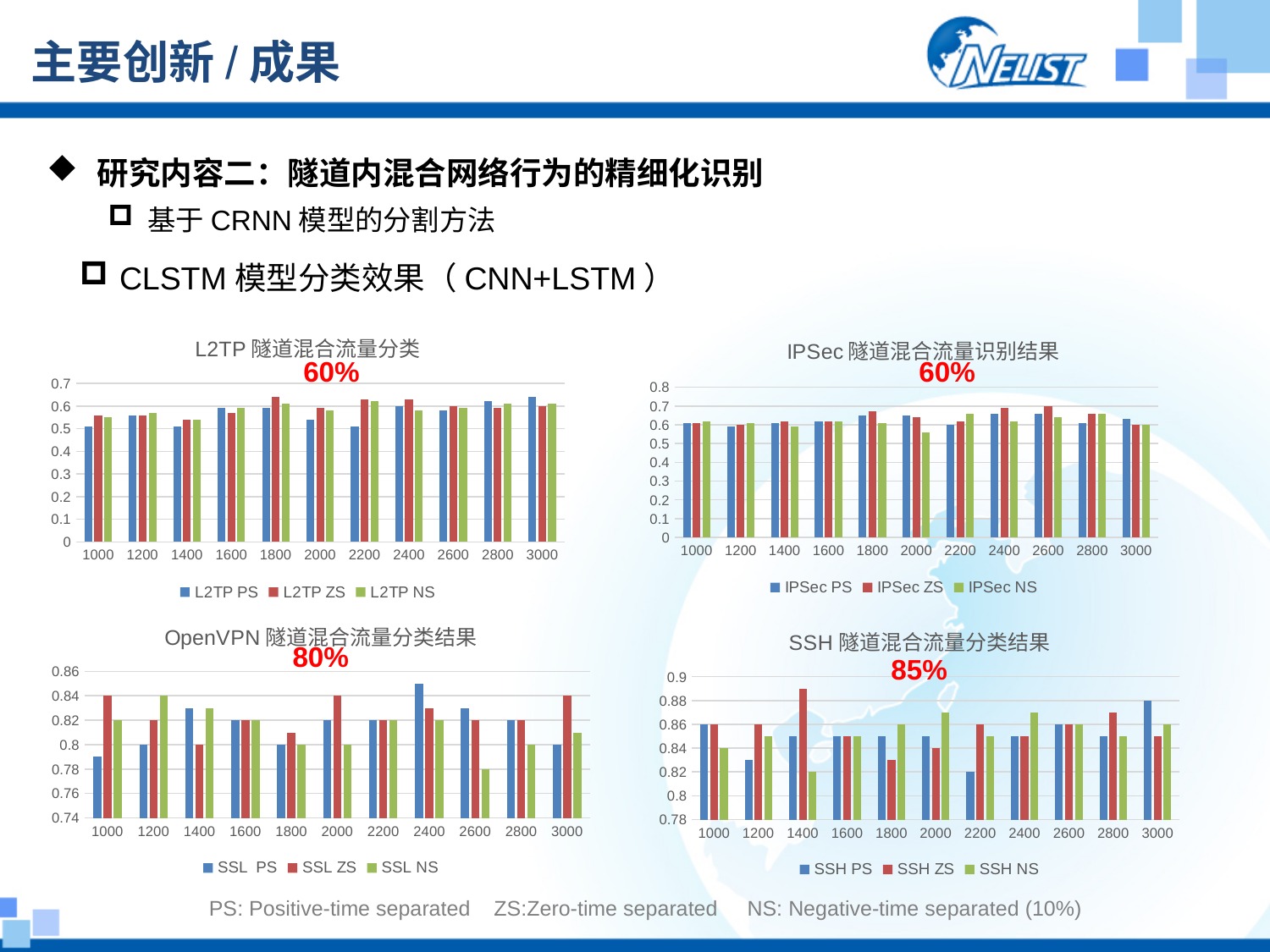

# 主要创新/成果
 研究内容二：隧道内混合网络行为的精细化识别
基于CRNN模型的分割方法
CLSTM模型分类效果（CNN+LSTM）

### Chart: L2TP隧道混合流量分类

| Category | L2TP PS | L2TP ZS | L2TP NS |
|---|---|---|---|
| 1000 | 0.51 | 0.56 | 0.55 |
| 1200 | 0.56 | 0.56 | 0.57 |
| 1400 | 0.51 | 0.54 | 0.54 |
| 1600 | 0.59 | 0.57 | 0.59 |
| 1800 | 0.59 | 0.64 | 0.61 |
| 2000 | 0.54 | 0.59 | 0.58 |
| 2200 | 0.51 | 0.63 | 0.62 |
| 2400 | 0.6 | 0.63 | 0.58 |
| 2600 | 0.58 | 0.6 | 0.59 |
| 2800 | 0.62 | 0.59 | 0.61 |
| 3000 | 0.64 | 0.6 | 0.61 |

### Chart: IPSec隧道混合流量识别结果

| Category | IPSec PS | IPSec ZS | IPSec NS |
|---|---|---|---|
| 1000 | 0.61 | 0.61 | 0.62 |
| 1200 | 0.59 | 0.6 | 0.61 |
| 1400 | 0.61 | 0.62 | 0.59 |
| 1600 | 0.62 | 0.62 | 0.62 |
| 1800 | 0.65 | 0.67 | 0.61 |
| 2000 | 0.65 | 0.64 | 0.56 |
| 2200 | 0.6 | 0.62 | 0.66 |
| 2400 | 0.66 | 0.69 | 0.62 |
| 2600 | 0.66 | 0.7 | 0.64 |
| 2800 | 0.61 | 0.66 | 0.66 |
| 3000 | 0.63 | 0.6 | 0.6 |
60%
60%

### Chart: OpenVPN隧道混合流量分类结果

| Category | SSL  PS | SSL ZS | SSL NS |
|---|---|---|---|
| 1000 | 0.79 | 0.84 | 0.82 |
| 1200 | 0.8 | 0.82 | 0.84 |
| 1400 | 0.83 | 0.8 | 0.83 |
| 1600 | 0.82 | 0.82 | 0.82 |
| 1800 | 0.8 | 0.81 | 0.8 |
| 2000 | 0.82 | 0.84 | 0.8 |
| 2200 | 0.82 | 0.82 | 0.82 |
| 2400 | 0.85 | 0.83 | 0.82 |
| 2600 | 0.83 | 0.82 | 0.78 |
| 2800 | 0.82 | 0.82 | 0.8 |
| 3000 | 0.8 | 0.84 | 0.81 |

### Chart: SSH隧道混合流量分类结果

| Category | SSH PS | SSH ZS | SSH NS |
|---|---|---|---|
| 1000 | 0.86 | 0.86 | 0.84 |
| 1200 | 0.83 | 0.86 | 0.85 |
| 1400 | 0.85 | 0.89 | 0.82 |
| 1600 | 0.85 | 0.85 | 0.85 |
| 1800 | 0.85 | 0.83 | 0.86 |
| 2000 | 0.85 | 0.84 | 0.87 |
| 2200 | 0.82 | 0.86 | 0.85 |
| 2400 | 0.85 | 0.85 | 0.87 |
| 2600 | 0.86 | 0.86 | 0.86 |
| 2800 | 0.85 | 0.87 | 0.85 |
| 3000 | 0.88 | 0.85 | 0.86 |
80%
85%
33
PS: Positive-time separated    ZS:Zero-time separated     NS: Negative-time separated (10%)